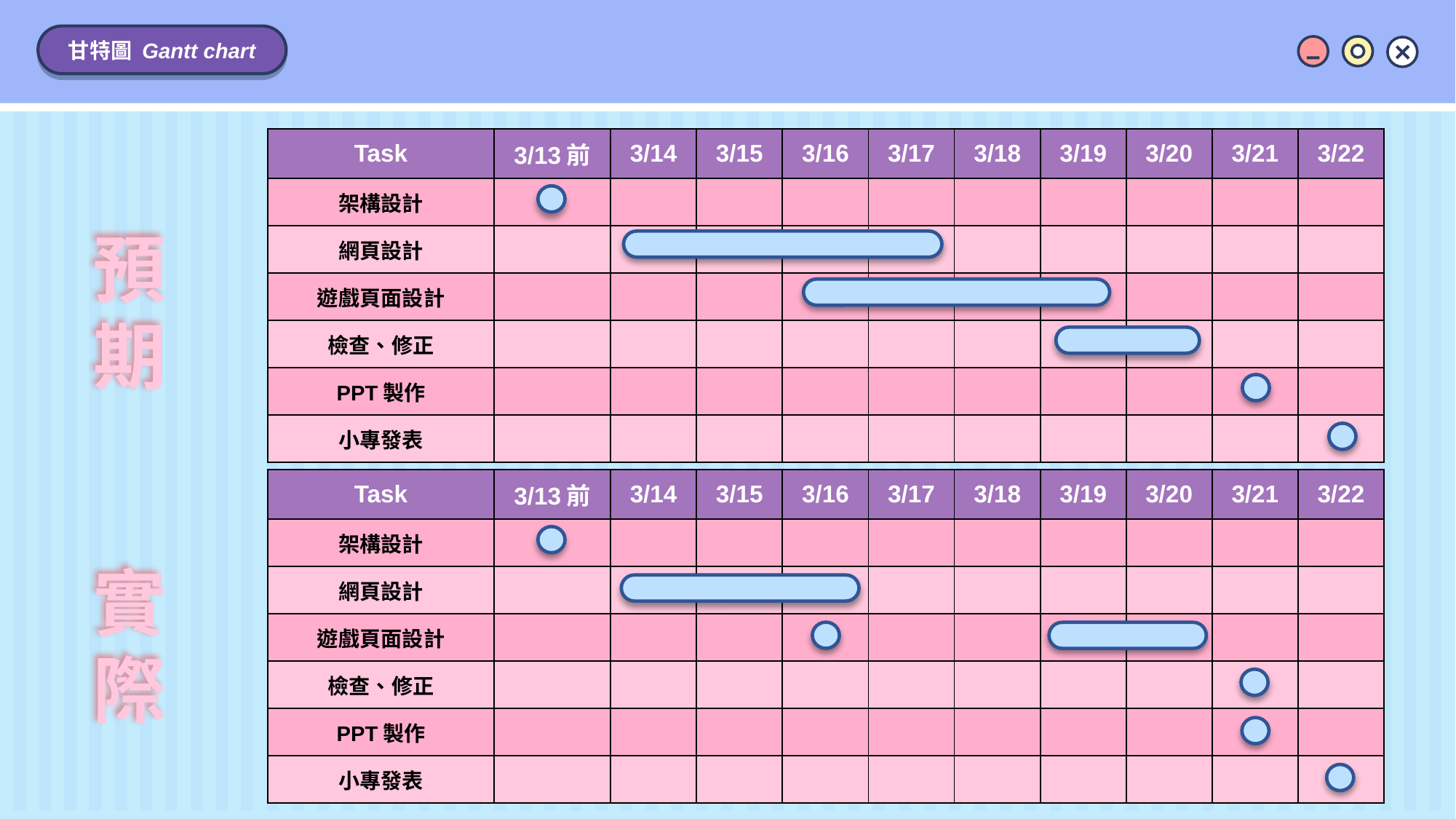

甘特圖 Gantt chart

| Task | 3/13前 | 3/14 | 3/15 | 3/16 | 3/17 | 3/18 | 3/19 | 3/20 | 3/21 | 3/22 |
| --- | --- | --- | --- | --- | --- | --- | --- | --- | --- | --- |
| 架構設計 |  |  |  |  |  |  |  |  |  |  |
| 網頁設計 |  |  |  |  |  |  |  |  |  |  |
| 遊戲頁面設計 |  |  |  |  |  |  |  |  |  |  |
| 檢查、修正 |  |  |  |  |  |  |  |  |  |  |
| PPT製作 |  |  |  |  |  |  |  |  |  |  |
| 小專發表 |  |  |  |  |  |  |  |  |  |  |

預期
| Task | 3/13前 | 3/14 | 3/15 | 3/16 | 3/17 | 3/18 | 3/19 | 3/20 | 3/21 | 3/22 |
| --- | --- | --- | --- | --- | --- | --- | --- | --- | --- | --- |
| 架構設計 |  |  |  |  |  |  |  |  |  |  |
| 網頁設計 |  |  |  |  |  |  |  |  |  |  |
| 遊戲頁面設計 |  |  |  |  |  |  |  |  |  |  |
| 檢查、修正 |  |  |  |  |  |  |  |  |  |  |
| PPT製作 |  |  |  |  |  |  |  |  |  |  |
| 小專發表 |  |  |  |  |  |  |  |  |  |  |

實際